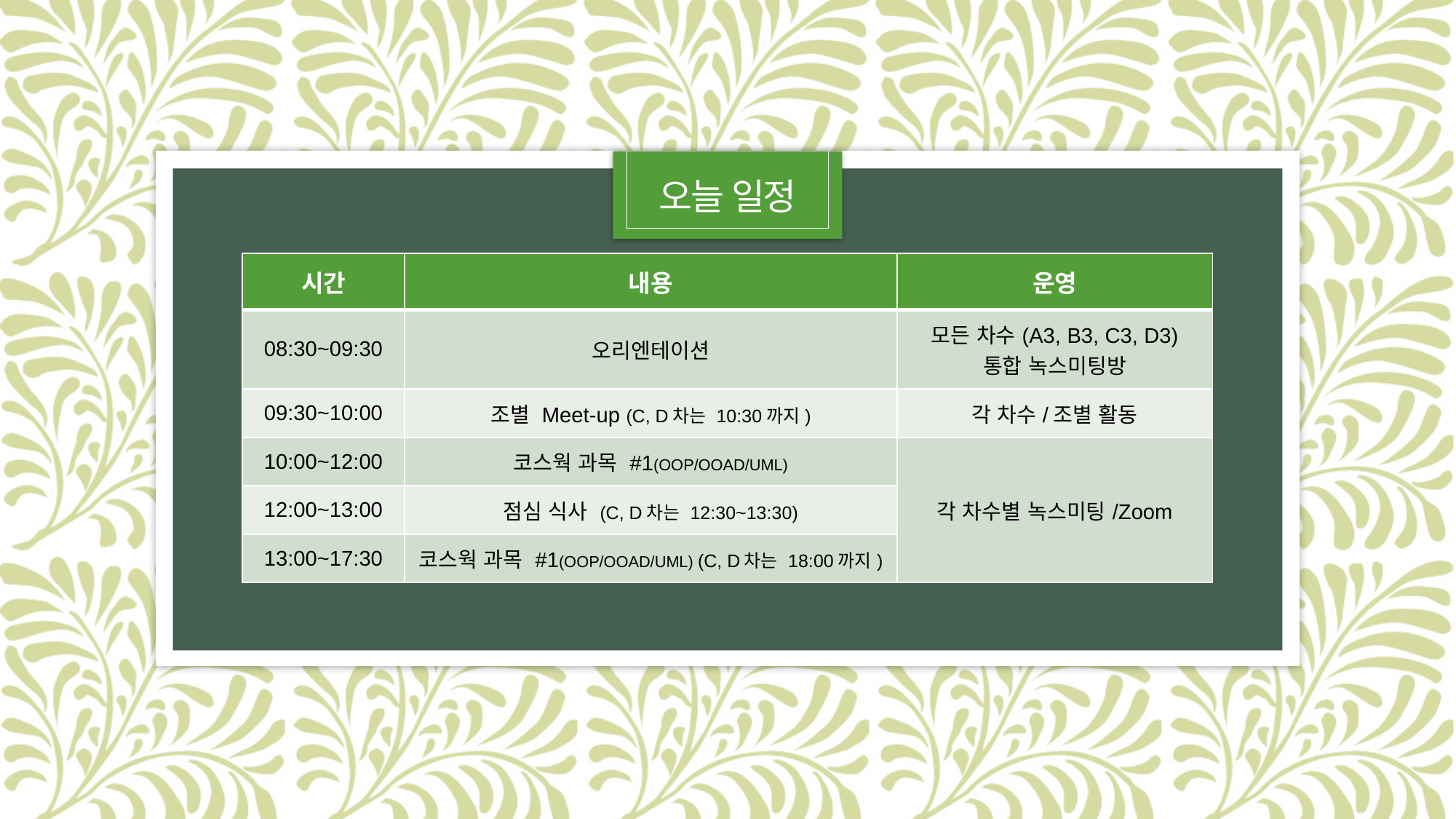

# 오늘 일정
| 시간 | 내용 | 운영 |
| --- | --- | --- |
| 08:30~09:30 | 오리엔테이션 | 모든 차수(A3, B3, C3, D3) 통합 녹스미팅방 |
| 09:30~10:00 | 조별 Meet-up (C, D차는 10:30까지) | 각 차수/조별 활동 |
| 10:00~12:00 | 코스웍 과목 #1(OOP/OOAD/UML) | 각 차수별 녹스미팅/Zoom |
| 12:00~13:00 | 점심 식사 (C, D차는 12:30~13:30) |  |
| 13:00~17:30 | 코스웍 과목 #1(OOP/OOAD/UML) (C, D차는 18:00까지) |  |